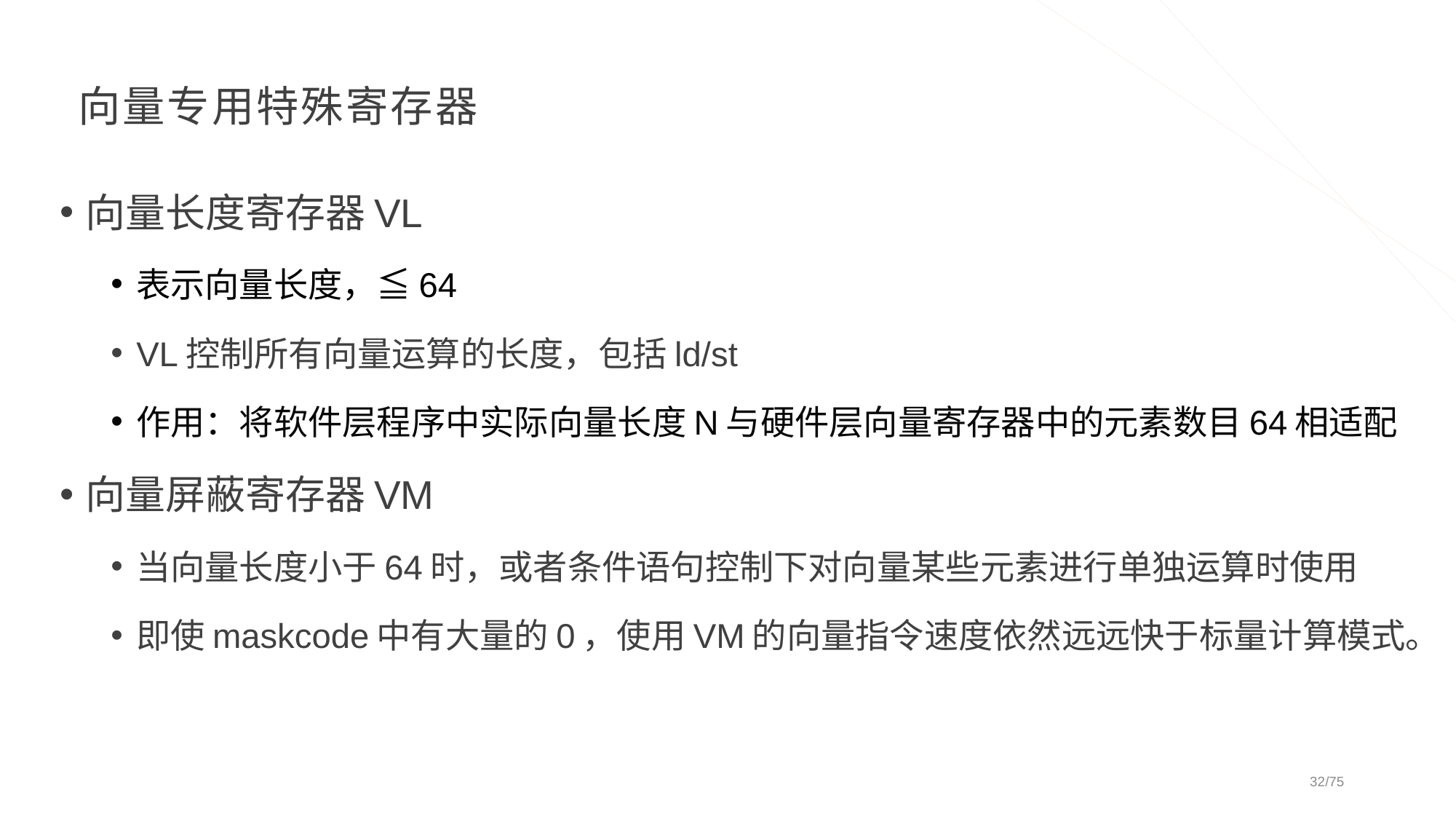

# 向量专用特殊寄存器
向量长度寄存器VL
表示向量长度，≦64
VL控制所有向量运算的长度，包括ld/st
作用：将软件层程序中实际向量长度N与硬件层向量寄存器中的元素数目64相适配
向量屏蔽寄存器VM
当向量长度小于64时，或者条件语句控制下对向量某些元素进行单独运算时使用
即使maskcode中有大量的0，使用VM的向量指令速度依然远远快于标量计算模式。

32/75